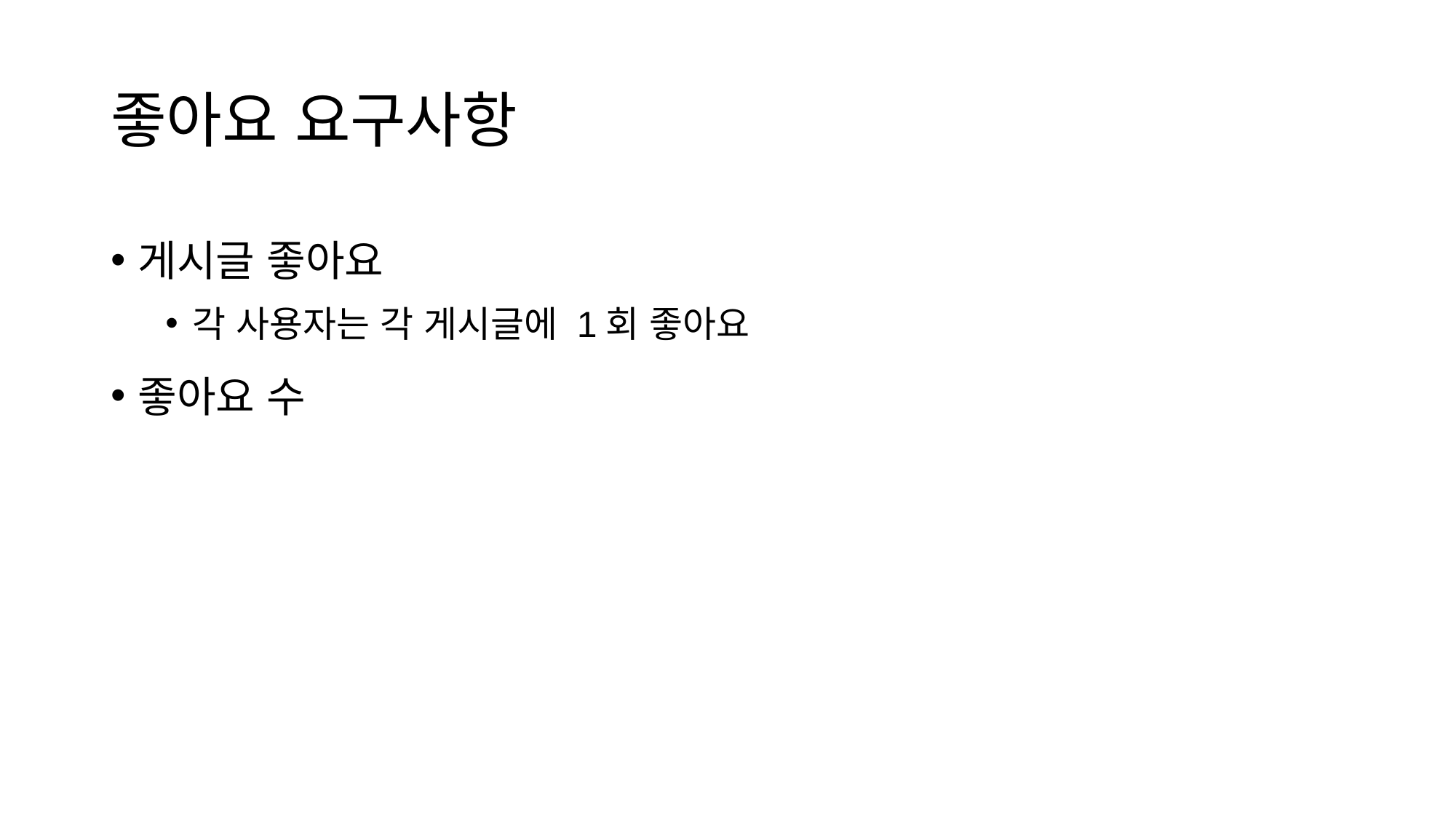

# 좋아요 요구사항
게시글 좋아요
각 사용자는 각 게시글에 1회 좋아요
좋아요 수